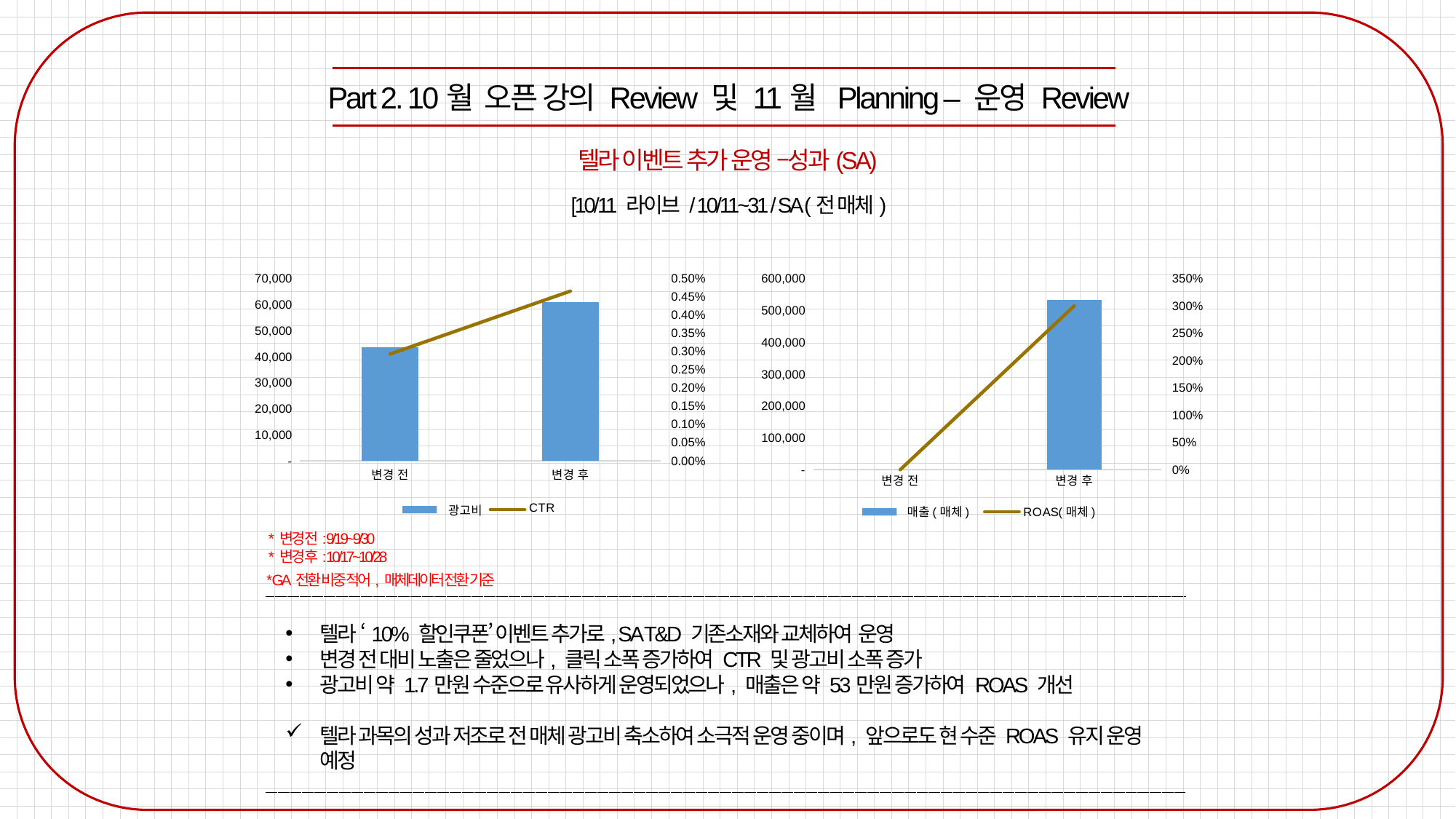

Part 2. 10월  오픈 강의 Review 및 11월  Planning – 운영 Review
텔라 이벤트 추가 운영 –성과(SA)
[10/11 라이브 / 10/11~31 / SA (전 매체)

### Chart

| Category |  광고비 | CTR |
|---|---|---|
| 변경 전 | 43473.58 | 0.0029285099052540915 |
| 변경 후 | 61001.84 | 0.004653968801172111 |

### Chart

| Category |  매출(매체)   | ROAS(매체)  |
|---|---|---|
| 변경 전 | 0.0 | 0.0 |
| 변경 후 | 533500.0 | 3.0 |
* 변경 전: 9/19~9/30
* 변경 후: 10/17~10/28
* GA 전환 비중 적어, 매체데이터 전환 기준

텔라 ‘10% 할인쿠폰’ 이벤트 추가로, SA T&D 기존소재와 교체하여  운영
변경 전 대비 노출은 줄었으나, 클릭 소폭 증가하여 CTR 및 광고비 소폭 증가
광고비 약 1.7만원 수준으로 유사하게 운영되었으나, 매출은 약 53만원 증가하여 ROAS 개선

텔라 과목의 성과 저조로 전 매체 광고비 축소하여 소극적 운영 중이며, 앞으로도 현 수준 ROAS 유지 운영 예정